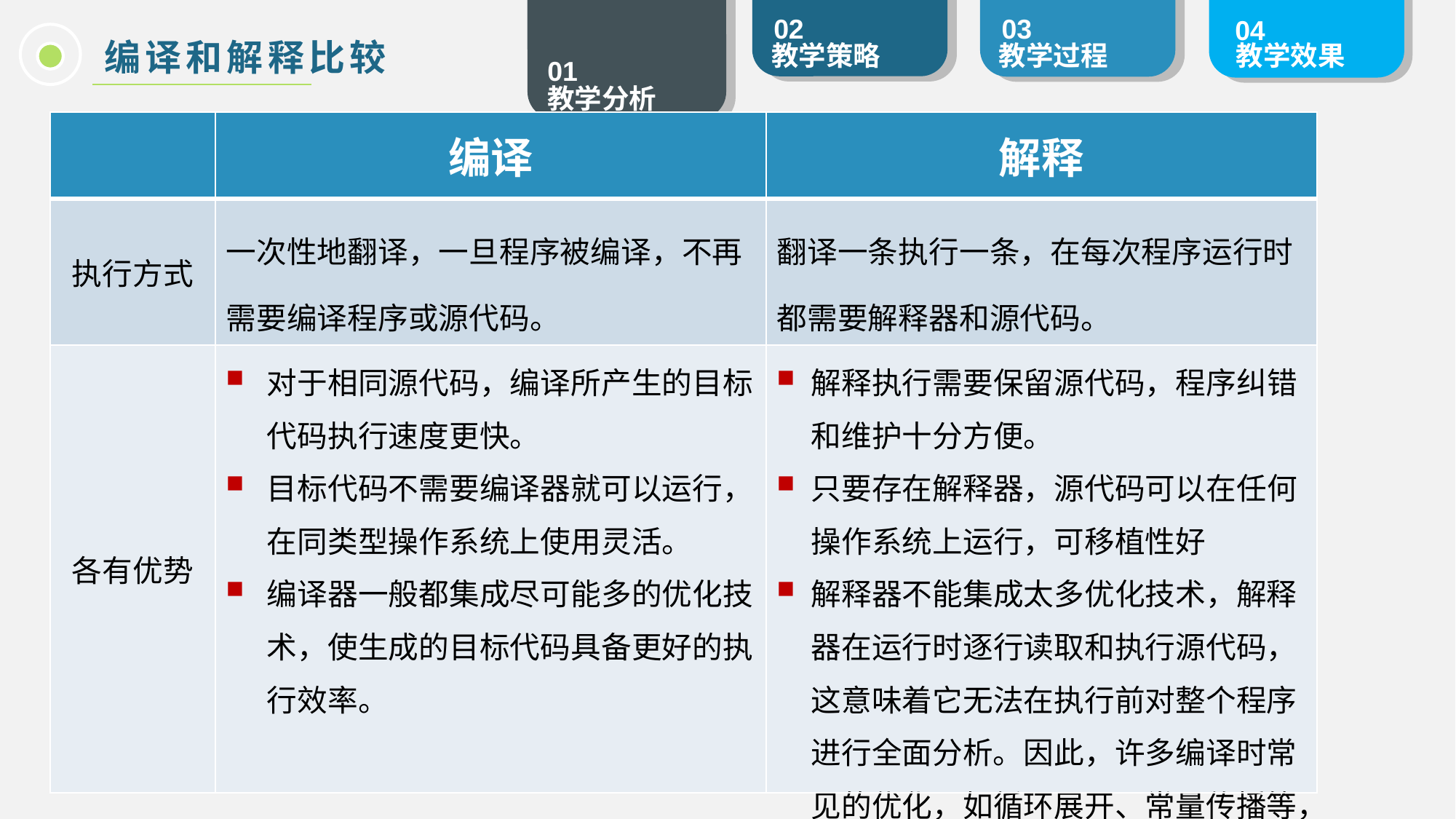

编译和解释比较
|  | 编译 | 解释 |
| --- | --- | --- |
| 执行方式 | 一次性地翻译，一旦程序被编译，不再需要编译程序或源代码。 | 翻译一条执行一条，在每次程序运行时都需要解释器和源代码。 |
| 各有优势 | 对于相同源代码，编译所产生的目标代码执行速度更快。 目标代码不需要编译器就可以运行，在同类型操作系统上使用灵活。 编译器一般都集成尽可能多的优化技术，使生成的目标代码具备更好的执行效率。 | 解释执行需要保留源代码，程序纠错和维护十分方便。 只要存在解释器，源代码可以在任何操作系统上运行，可移植性好 解释器不能集成太多优化技术，解释器在运行时逐行读取和执行源代码，这意味着它无法在执行前对整个程序进行全面分析。因此，许多编译时常见的优化，如循环展开、常量传播等，难以在解释器中实现。 |